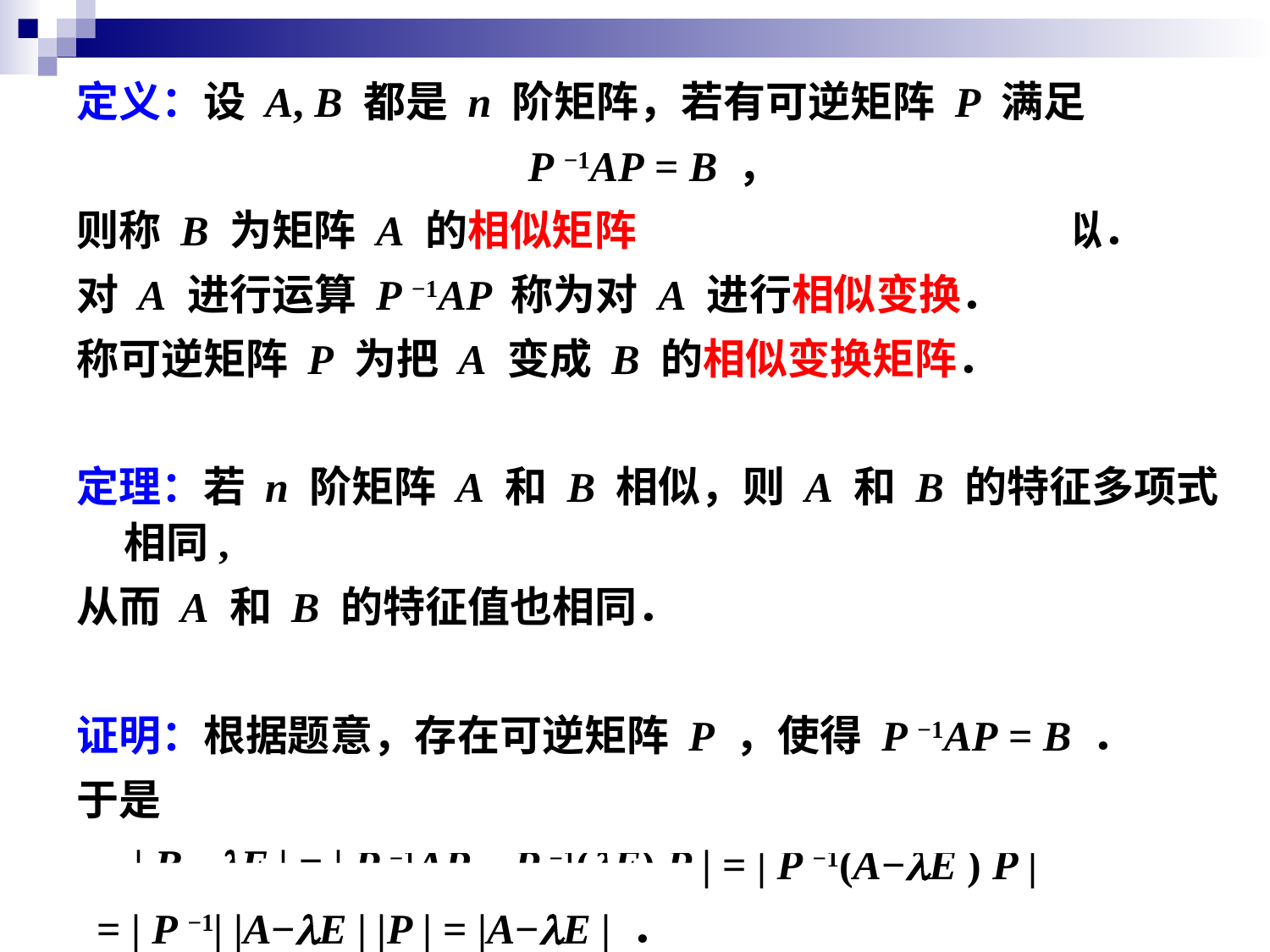

定义：设 A, B 都是 n 阶矩阵，若有可逆矩阵 P 满足
P −1AP = B ，
则称 B 为矩阵 A 的相似矩阵，或称矩阵A 和 B 相似．
对 A 进行运算 P −1AP 称为对 A 进行相似变换．
称可逆矩阵 P 为把 A 变成 B 的相似变换矩阵．

定理：若 n 阶矩阵 A 和 B 相似，则 A 和 B 的特征多项式相同,
从而 A 和 B 的特征值也相同．

证明：根据题意，存在可逆矩阵 P ，使得 P −1AP = B ．
于是
	 | B −λE | = | P −1AP − P −1(λE) P | = | P −1(A−λE ) P |
  = | P −1| |A−λE | |P | = |A−λE | ．